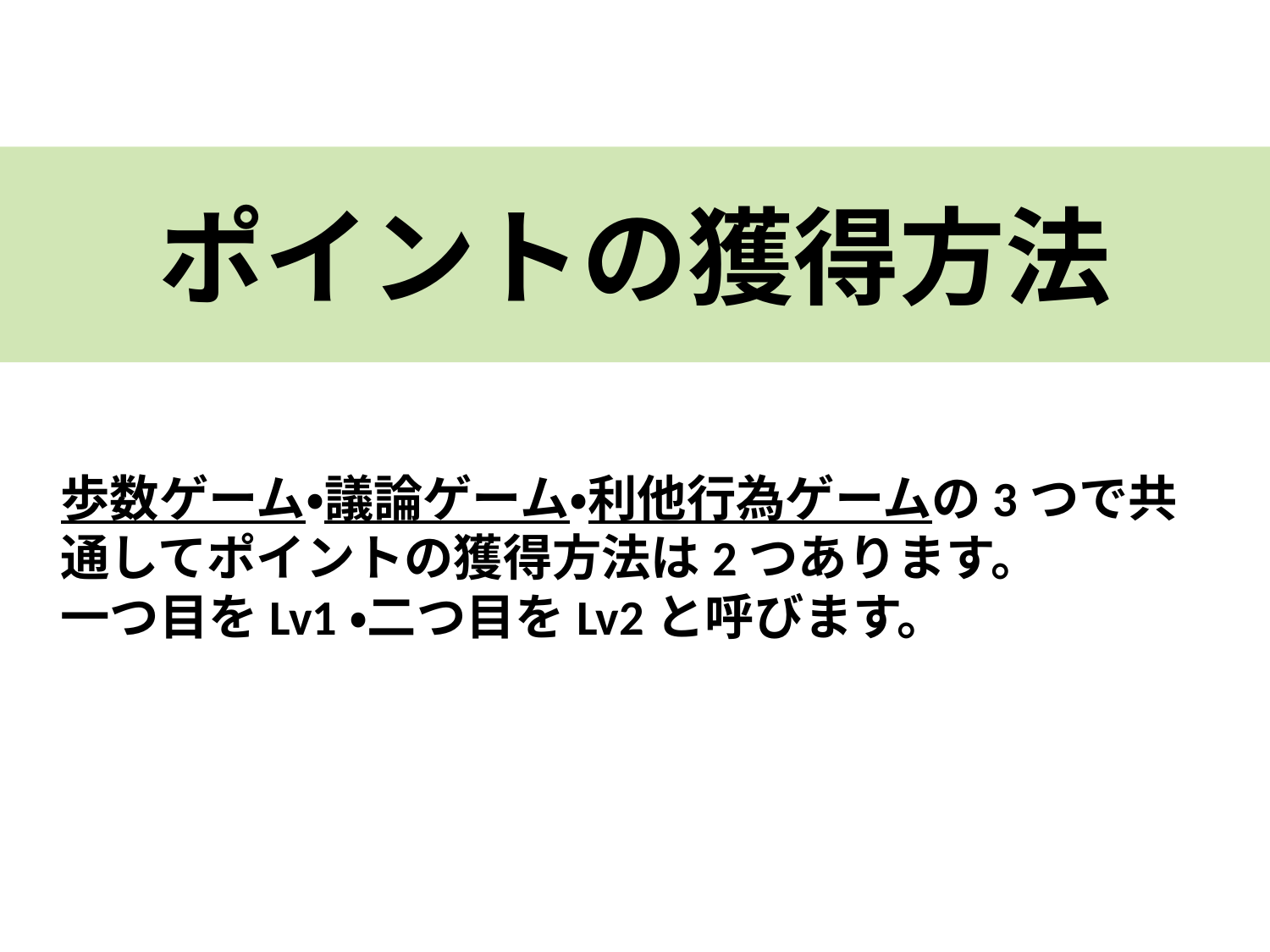

ポイントの獲得方法
歩数ゲーム・議論ゲーム・利他行為ゲームの3つで共通してポイントの獲得方法は2つあります。
一つ目をLv1・二つ目をLv2と呼びます。